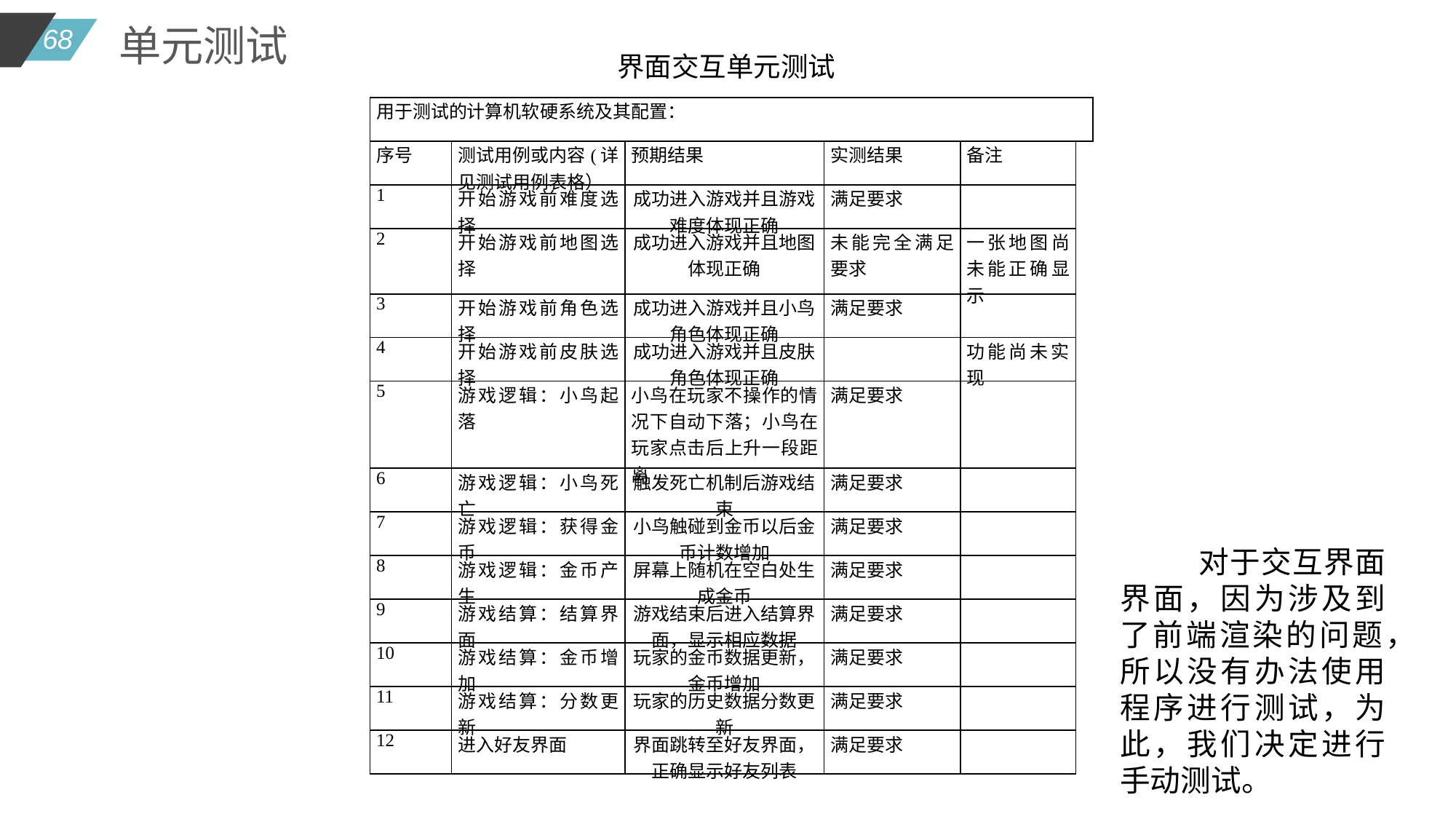

单元测试
界面交互单元测试
| 用于测试的计算机软硬系统及其配置： |  |  |  |  |  |
| --- | --- | --- | --- | --- | --- |
| 序号 | 测试用例或内容(详见测试用例表格） | 预期结果 | 实测结果 | 备注 |  |
| 1 | 开始游戏前难度选择 | 成功进入游戏并且游戏难度体现正确 | 满足要求 |  |  |
| 2 | 开始游戏前地图选择 | 成功进入游戏并且地图体现正确 | 未能完全满足要求 | 一张地图尚未能正确显示 |  |
| 3 | 开始游戏前角色选择 | 成功进入游戏并且小鸟角色体现正确 | 满足要求 |  |  |
| 4 | 开始游戏前皮肤选择 | 成功进入游戏并且皮肤角色体现正确 |  | 功能尚未实现 |  |
| 5 | 游戏逻辑：小鸟起落 | 小鸟在玩家不操作的情况下自动下落；小鸟在玩家点击后上升一段距离 | 满足要求 |  |  |
| 6 | 游戏逻辑：小鸟死亡 | 触发死亡机制后游戏结束 | 满足要求 |  |  |
| 7 | 游戏逻辑：获得金币 | 小鸟触碰到金币以后金币计数增加 | 满足要求 |  |  |
| 8 | 游戏逻辑：金币产生 | 屏幕上随机在空白处生成金币 | 满足要求 |  |  |
| 9 | 游戏结算：结算界面 | 游戏结束后进入结算界面，显示相应数据 | 满足要求 |  |  |
| 10 | 游戏结算：金币增加 | 玩家的金币数据更新，金币增加 | 满足要求 |  |  |
| 11 | 游戏结算：分数更新 | 玩家的历史数据分数更新 | 满足要求 |  |  |
| 12 | 进入好友界面 | 界面跳转至好友界面，正确显示好友列表 | 满足要求 |  |  |
         对于交互界面界面，因为涉及到了前端渲染的问题，所以没有办法使用程序进行测试，为此，我们决定进行手动测试。